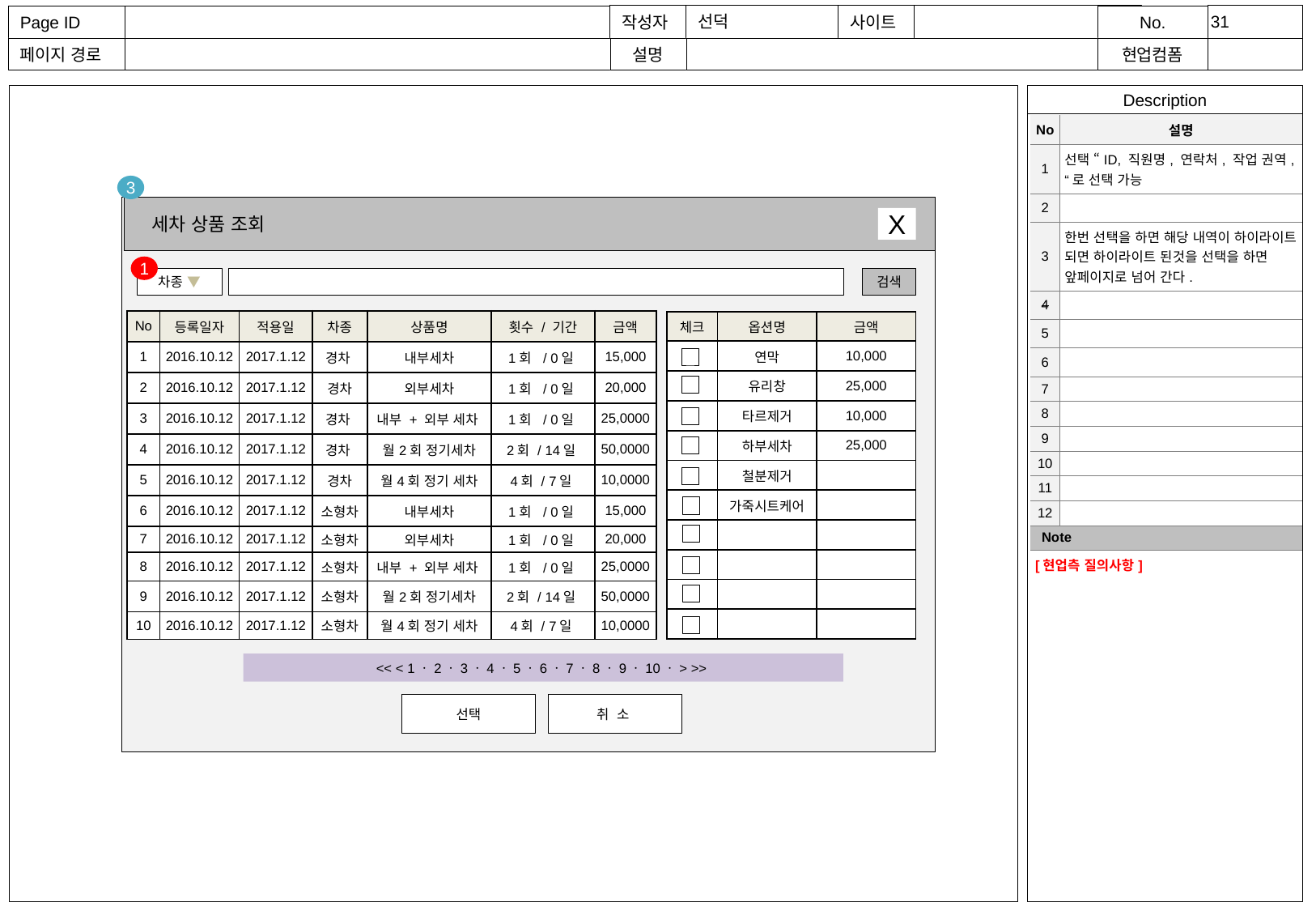

| No | 설명 |
| --- | --- |
| 1 | 선택 “ID, 직원명, 연락처, 작업 권역, “로 선택 가능 |
| 2 |  |
| 3 | 한번 선택을 하면 해당 내역이 하이라이트 되면 하이라이트 된것을 선택을 하면 앞페이지로 넘어 간다. |
| 4 |  |
| 5 |  |
| 6 |  |
| 7 |  |
| 8 |  |
| 9 |  |
| 10 |  |
| 11 |  |
| 12 |  |
| Note |  |
| [현업측 질의사항] |  |
3

세차 상품 조회
X
1
차종 ▼

검색
| No | 등록일자 | 적용일 | 차종 | 상품명 | 횟수 / 기간 | 금액 |
| --- | --- | --- | --- | --- | --- | --- |
| 1 | 2016.10.12 | 2017.1.12 | 경차 | 내부세차 | 1회 / 0일 | 15,000 |
| 2 | 2016.10.12 | 2017.1.12 | 경차 | 외부세차 | 1회 / 0일 | 20,000 |
| 3 | 2016.10.12 | 2017.1.12 | 경차 | 내부 + 외부 세차 | 1회 / 0일 | 25,0000 |
| 4 | 2016.10.12 | 2017.1.12 | 경차 | 월2회 정기세차 | 2회 / 14일 | 50,0000 |
| 5 | 2016.10.12 | 2017.1.12 | 경차 | 월4회 정기 세차 | 4회 / 7일 | 10,0000 |
| 6 | 2016.10.12 | 2017.1.12 | 소형차 | 내부세차 | 1회 / 0일 | 15,000 |
| 7 | 2016.10.12 | 2017.1.12 | 소형차 | 외부세차 | 1회 / 0일 | 20,000 |
| 8 | 2016.10.12 | 2017.1.12 | 소형차 | 내부 + 외부 세차 | 1회 / 0일 | 25,0000 |
| 9 | 2016.10.12 | 2017.1.12 | 소형차 | 월2회 정기세차 | 2회 / 14일 | 50,0000 |
| 10 | 2016.10.12 | 2017.1.12 | 소형차 | 월4회 정기 세차 | 4회 / 7일 | 10,0000 |
| 체크 | 옵션명 | 금액 |
| --- | --- | --- |
|  | 연막 | 10,000 |
|  | 유리창 | 25,000 |
|  | 타르제거 | 10,000 |
|  | 하부세차 | 25,000 |
|  | 철분제거 |  |
|  | 가죽시트케어 |  |
|  |  |  |
|  |  |  |
|  |  |  |
|  |  |  |

<< < 1ㆍ2ㆍ3ㆍ4ㆍ5ㆍ6ㆍ7ㆍ8ㆍ9ㆍ10ㆍ> >>
선택
취  소